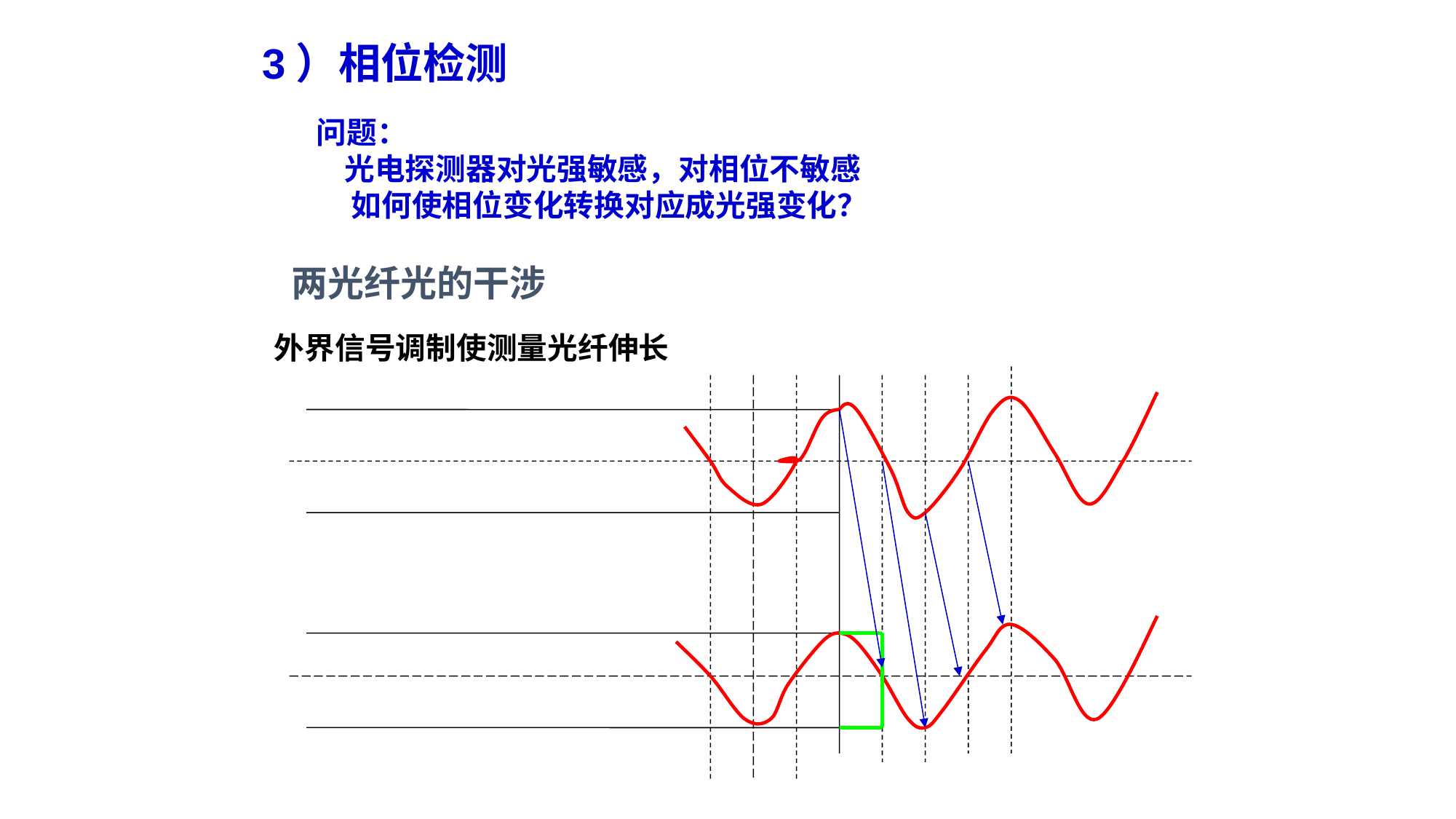

3）相位检测
问题：
   光电探测器对光强敏感，对相位不敏感
    如何使相位变化转换对应成光强变化？
两光纤光的干涉
外界信号调制使测量光纤伸长